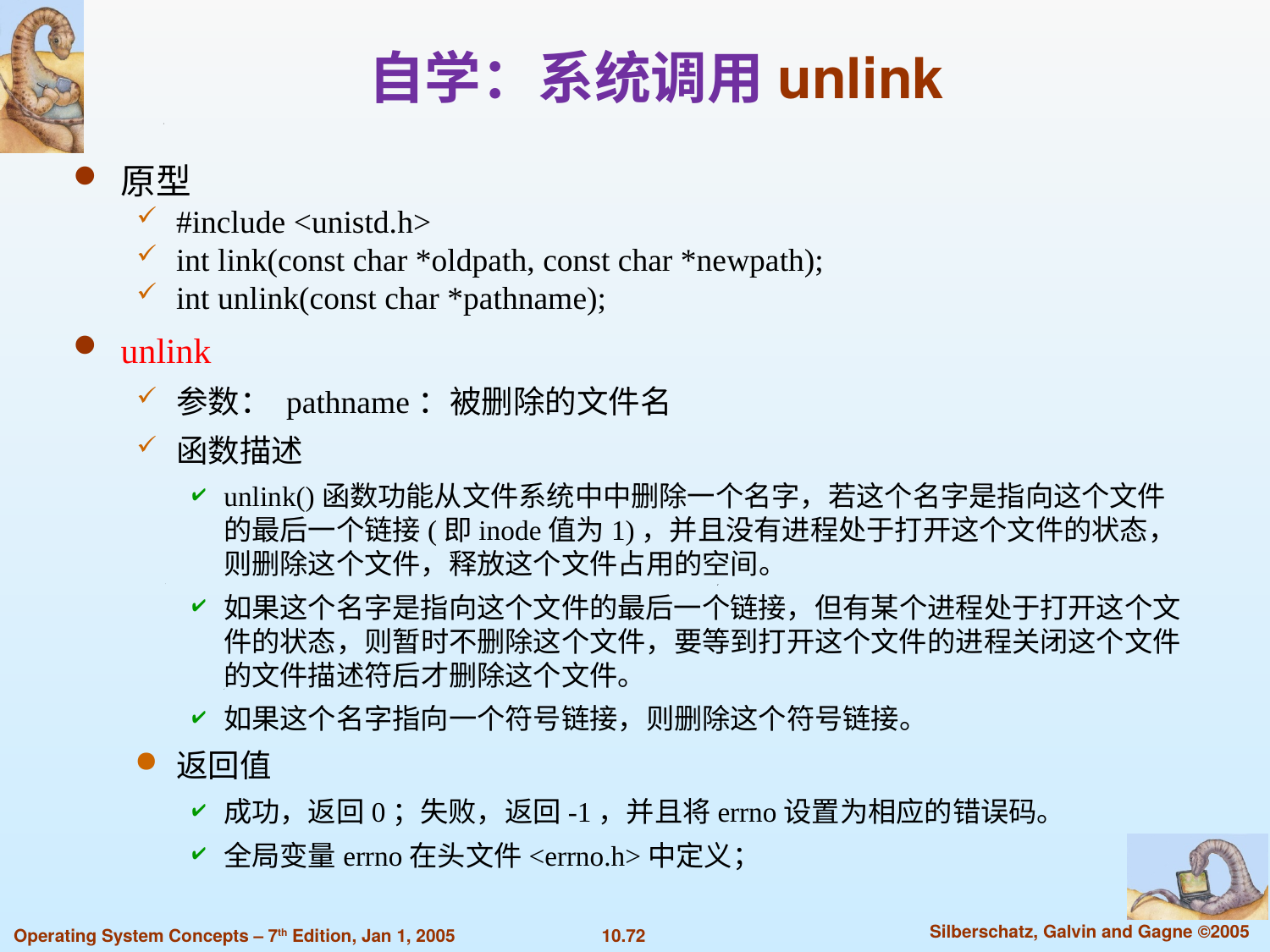

自学：系统调用unlink
原型
#include <unistd.h>
int link(const char *oldpath, const char *newpath);
int unlink(const char *pathname);
unlink
参数： pathname：被删除的文件名
函数描述
unlink()函数功能从文件系统中中删除一个名字，若这个名字是指向这个文件的最后一个链接(即inode值为1)，并且没有进程处于打开这个文件的状态，则删除这个文件，释放这个文件占用的空间。
如果这个名字是指向这个文件的最后一个链接，但有某个进程处于打开这个文件的状态，则暂时不删除这个文件，要等到打开这个文件的进程关闭这个文件的文件描述符后才删除这个文件。
如果这个名字指向一个符号链接，则删除这个符号链接。
返回值
成功，返回0；失败，返回-1，并且将errno设置为相应的错误码。
全局变量errno在头文件<errno.h>中定义；